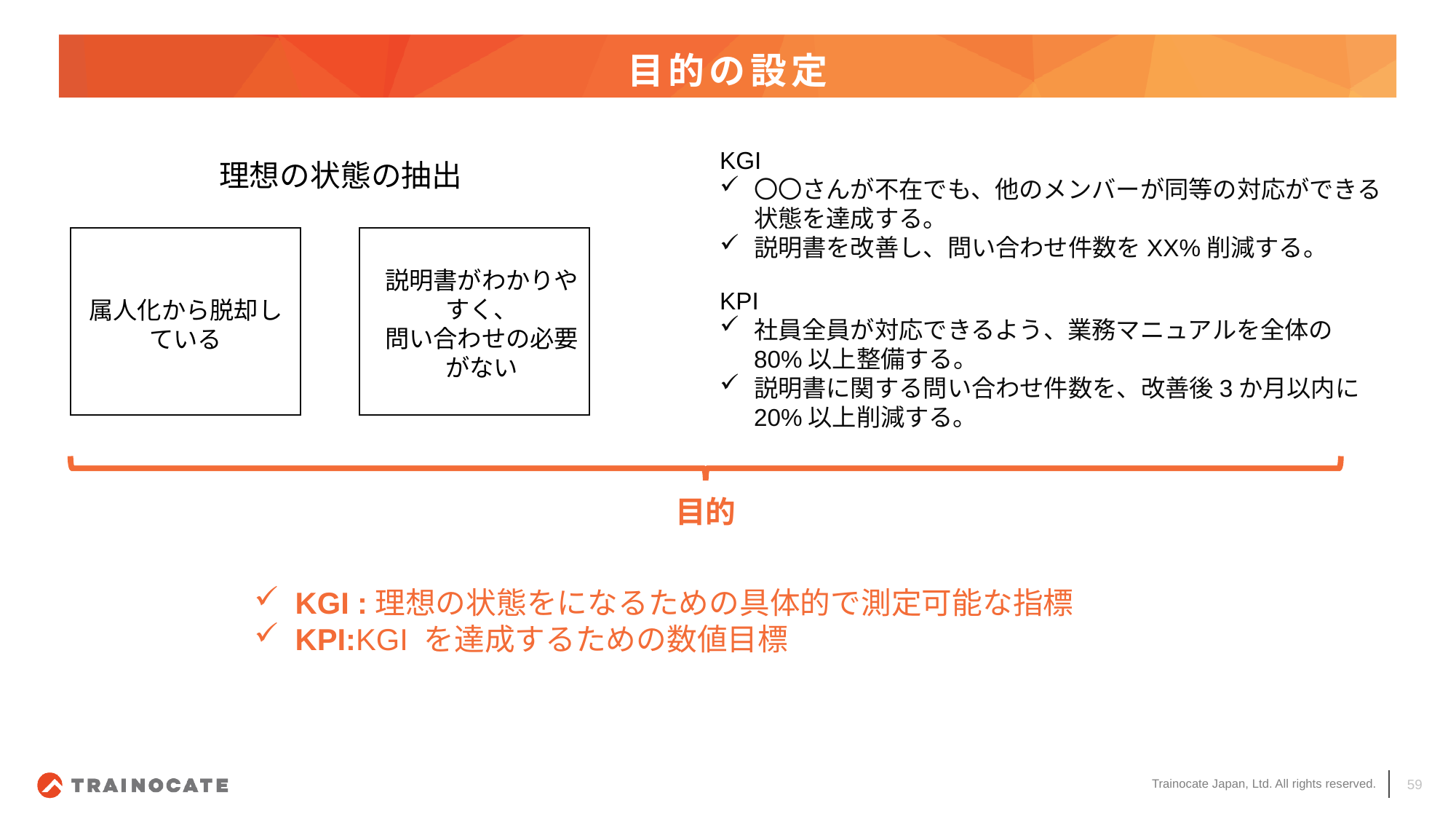

# 目的の設定
KGI
〇〇さんが不在でも、他のメンバーが同等の対応ができる状態を達成する。
説明書を改善し、問い合わせ件数をXX%削減する。
理想の状態の抽出

説明書がわかりやすく、
問い合わせの必要がない
KPI
社員全員が対応できるよう、業務マニュアルを全体の80%以上整備する。
説明書に関する問い合わせ件数を、改善後3か月以内に20%以上削減する。
属人化から脱却している
目的
KGI :理想の状態をになるための具体的で測定可能な指標
KPI:KGI を達成するための数値目標
59